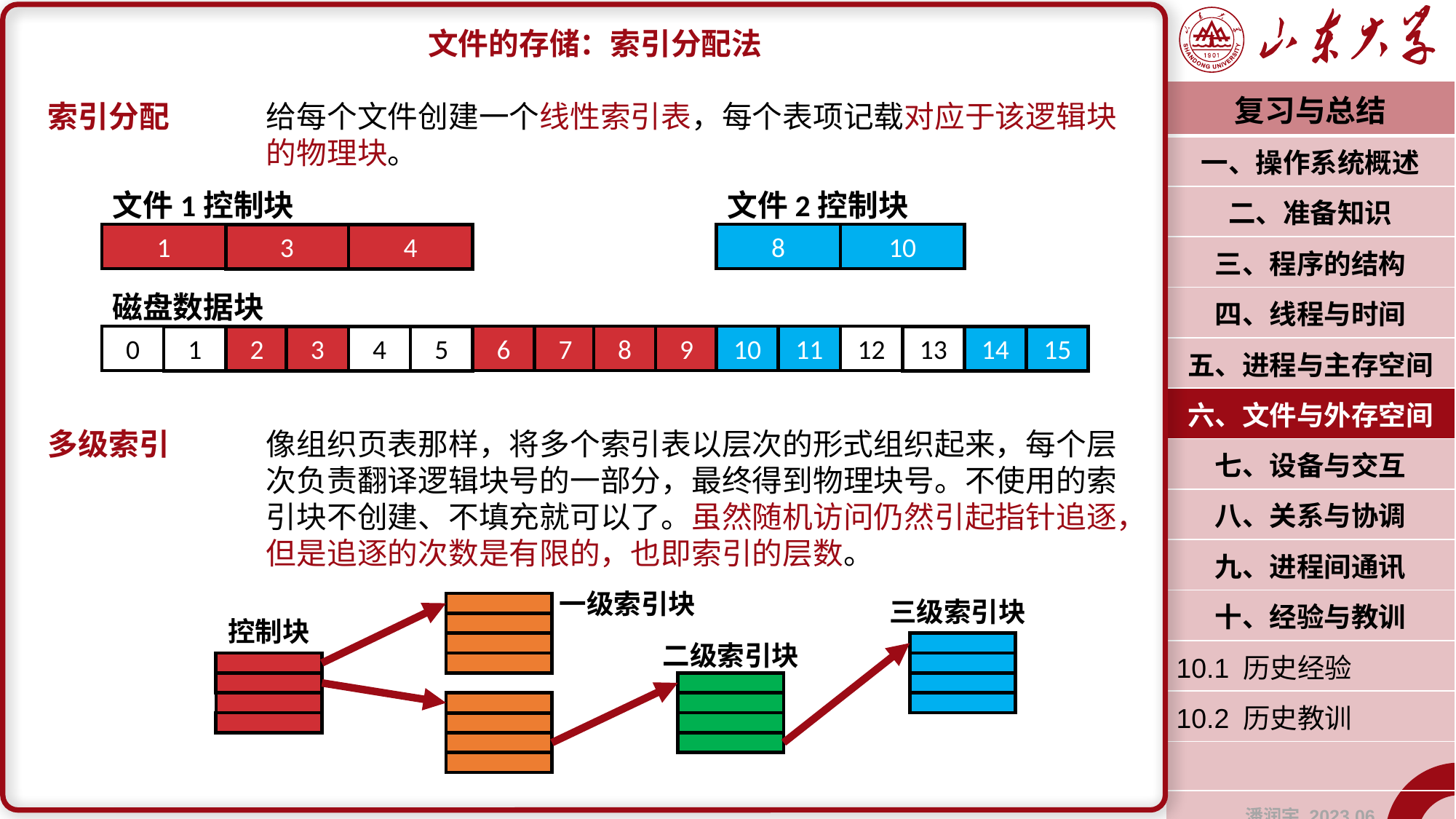

文件的存储：索引分配法

索引分配	给每个文件创建一个线性索引表，每个表项记载对应于该逻辑块			的物理块。

多级索引	像组织页表那样，将多个索引表以层次的形式组织起来，每个层			次负责翻译逻辑块号的一部分，最终得到物理块号。不使用的索			引块不创建、不填充就可以了。虽然随机访问仍然引起指针追逐，		但是追逐的次数是有限的，也即索引的层数。
| 复习与总结 |
| --- |
| 一、操作系统概述 |
| 二、准备知识 |
| 三、程序的结构 |
| 四、线程与时间 |
| 五、进程与主存空间 |
| 六、文件与外存空间 |
| 七、设备与交互 |
| 八、关系与协调 |
| 九、进程间通讯 |
| 十、经验与教训 |
| 10.1 历史经验 |
| 10.2 历史教训 |
|  |
| 潘润宇 2023.06 |
文件1控制块
文件2控制块
8
10
1
3
4
磁盘数据块
6
7
8
9
10
11
12
0
1
2
3
4
5
13
14
15
一级索引块
三级索引块

控制块

二级索引块